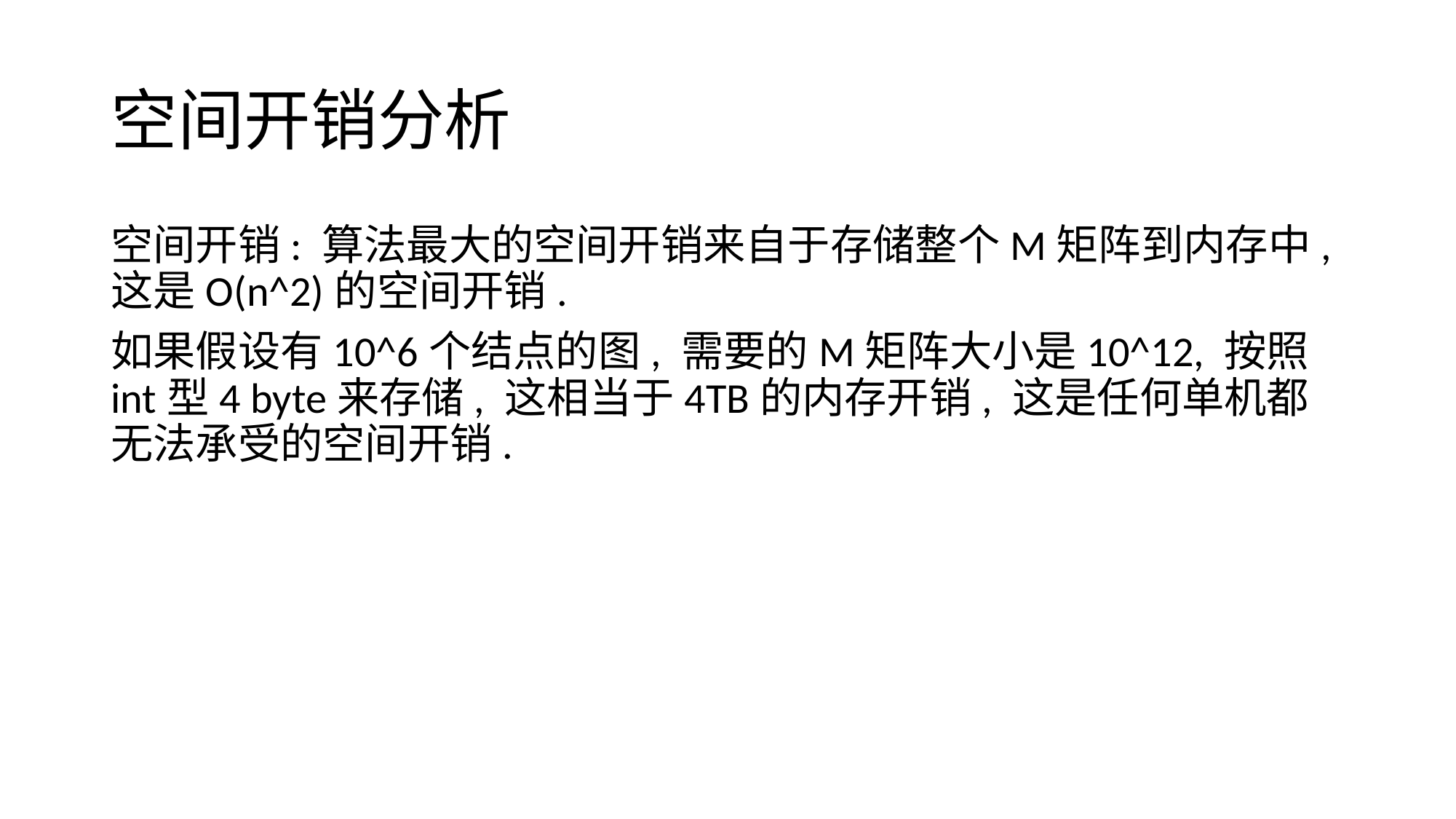

# 空间开销分析
空间开销: 算法最大的空间开销来自于存储整个M矩阵到内存中, 这是O(n^2)的空间开销.
如果假设有10^6个结点的图, 需要的M矩阵大小是10^12, 按照int型4 byte来存储, 这相当于4TB的内存开销, 这是任何单机都无法承受的空间开销.